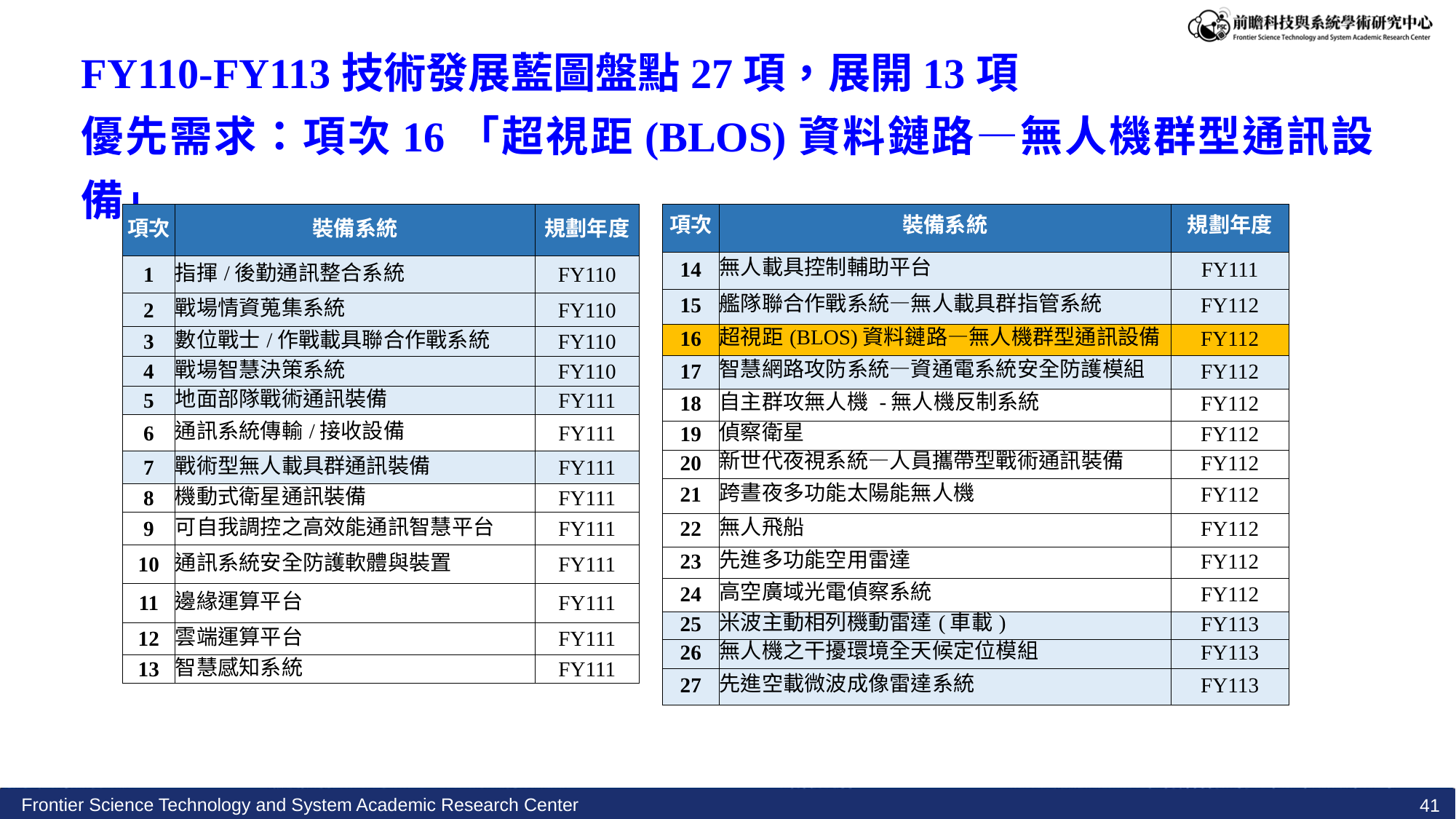

FY110-FY113技術發展藍圖盤點27項，展開13項
優先需求：項次16「超視距(BLOS)資料鏈路—無人機群型通訊設備」
| 項次 | 裝備系統 | 規劃年度 |
| --- | --- | --- |
| 1 | 指揮/後勤通訊整合系統 | FY110 |
| 2 | 戰場情資蒐集系統 | FY110 |
| 3 | 數位戰士/作戰載具聯合作戰系統 | FY110 |
| 4 | 戰場智慧決策系統 | FY110 |
| 5 | 地面部隊戰術通訊裝備 | FY111 |
| 6 | 通訊系統傳輸/接收設備 | FY111 |
| 7 | 戰術型無人載具群通訊裝備 | FY111 |
| 8 | 機動式衛星通訊裝備 | FY111 |
| 9 | 可自我調控之高效能通訊智慧平台 | FY111 |
| 10 | 通訊系統安全防護軟體與裝置 | FY111 |
| 11 | 邊緣運算平台 | FY111 |
| 12 | 雲端運算平台 | FY111 |
| 13 | 智慧感知系統 | FY111 |
| 項次 | 裝備系統 | 規劃年度 |
| --- | --- | --- |
| 14 | 無人載具控制輔助平台 | FY111 |
| 15 | 艦隊聯合作戰系統—無人載具群指管系統 | FY112 |
| 16 | 超視距(BLOS)資料鏈路—無人機群型通訊設備 | FY112 |
| 17 | 智慧網路攻防系統—資通電系統安全防護模組 | FY112 |
| 18 | 自主群攻無人機 -無人機反制系統 | FY112 |
| 19 | 偵察衛星 | FY112 |
| 20 | 新世代夜視系統—人員攜帶型戰術通訊裝備 | FY112 |
| 21 | 跨晝夜多功能太陽能無人機 | FY112 |
| 22 | 無人飛船 | FY112 |
| 23 | 先進多功能空用雷達 | FY112 |
| 24 | 高空廣域光電偵察系統 | FY112 |
| 25 | 米波主動相列機動雷達(車載) | FY113 |
| 26 | 無人機之干擾環境全天候定位模組 | FY113 |
| 27 | 先進空載微波成像雷達系統 | FY113 |